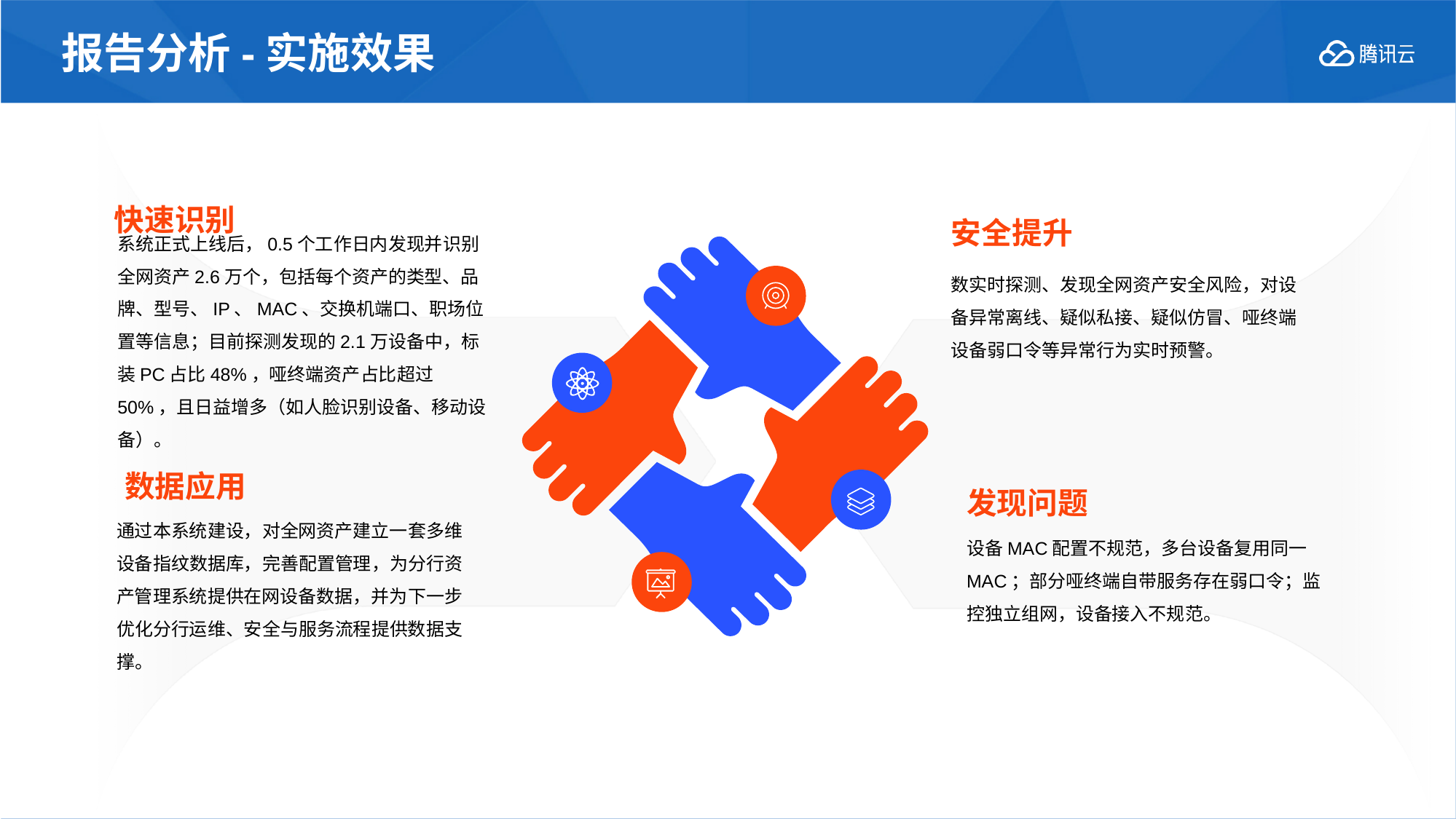

# 报告分析-实施效果
快速识别
系统正式上线后，0.5个工作日内发现并识别全网资产2.6万个，包括每个资产的类型、品牌、型号、IP、MAC、交换机端口、职场位置等信息；目前探测发现的2.1万设备中，标装PC占比48%，哑终端资产占比超过50%，且日益增多（如人脸识别设备、移动设备）。
安全提升
数实时探测、发现全网资产安全风险，对设备异常离线、疑似私接、疑似仿冒、哑终端设备弱口令等异常行为实时预警。

数据应用
通过本系统建设，对全网资产建立一套多维设备指纹数据库，完善配置管理，为分行资产管理系统提供在网设备数据，并为下一步优化分行运维、安全与服务流程提供数据支撑。

发现问题
设备MAC配置不规范，多台设备复用同一MAC；部分哑终端自带服务存在弱口令；监控独立组网，设备接入不规范。